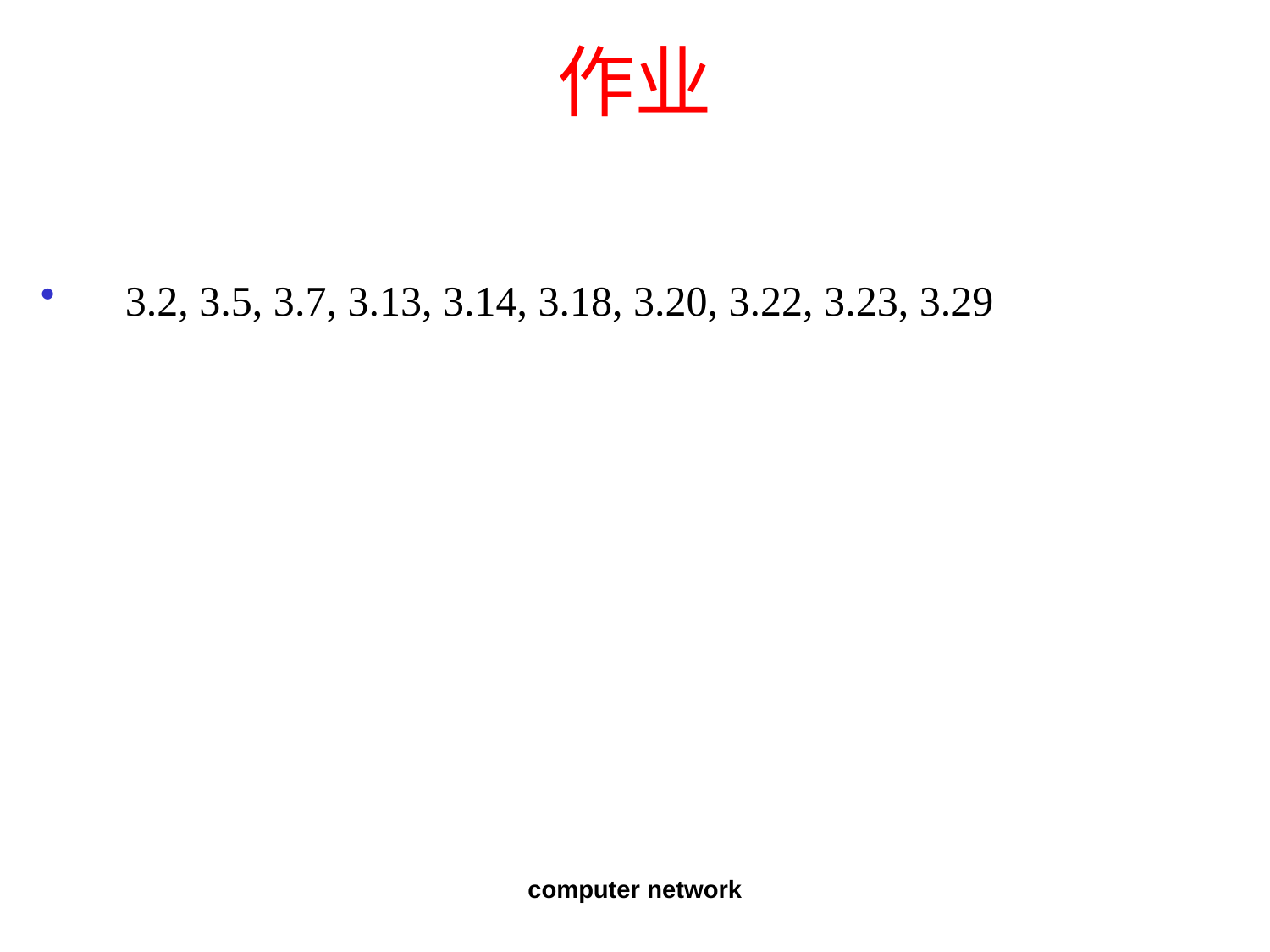

# 作业
3.2, 3.5, 3.7, 3.13, 3.14, 3.18, 3.20, 3.22, 3.23, 3.29

computer network
80